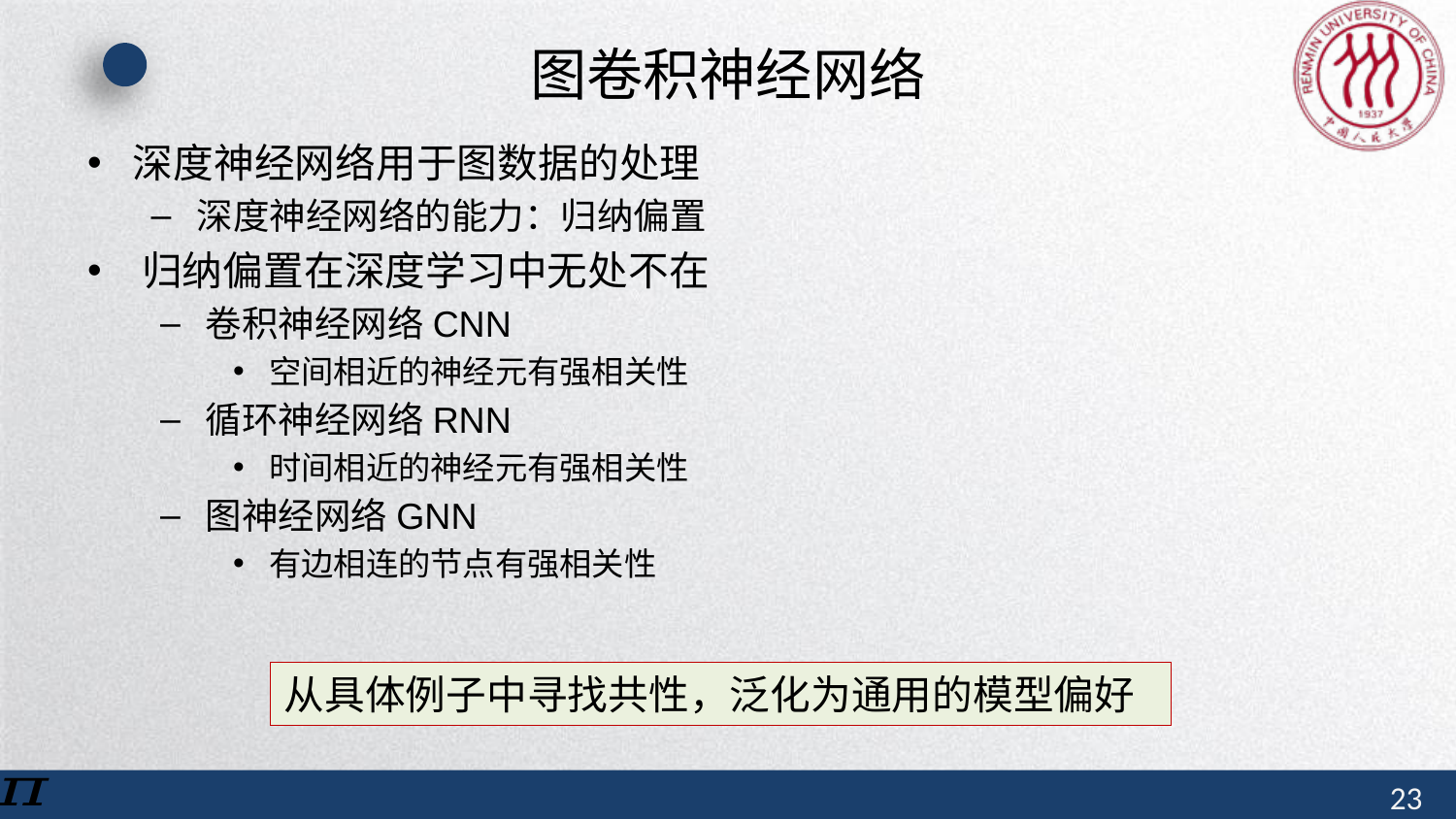

# 图卷积神经网络
深度神经网络用于图数据的处理
深度神经网络的能力：归纳偏置
归纳偏置在深度学习中无处不在
卷积神经网络CNN
空间相近的神经元有强相关性
循环神经网络RNN
时间相近的神经元有强相关性
图神经网络GNN
有边相连的节点有强相关性

从具体例子中寻找共性，泛化为通用的模型偏好